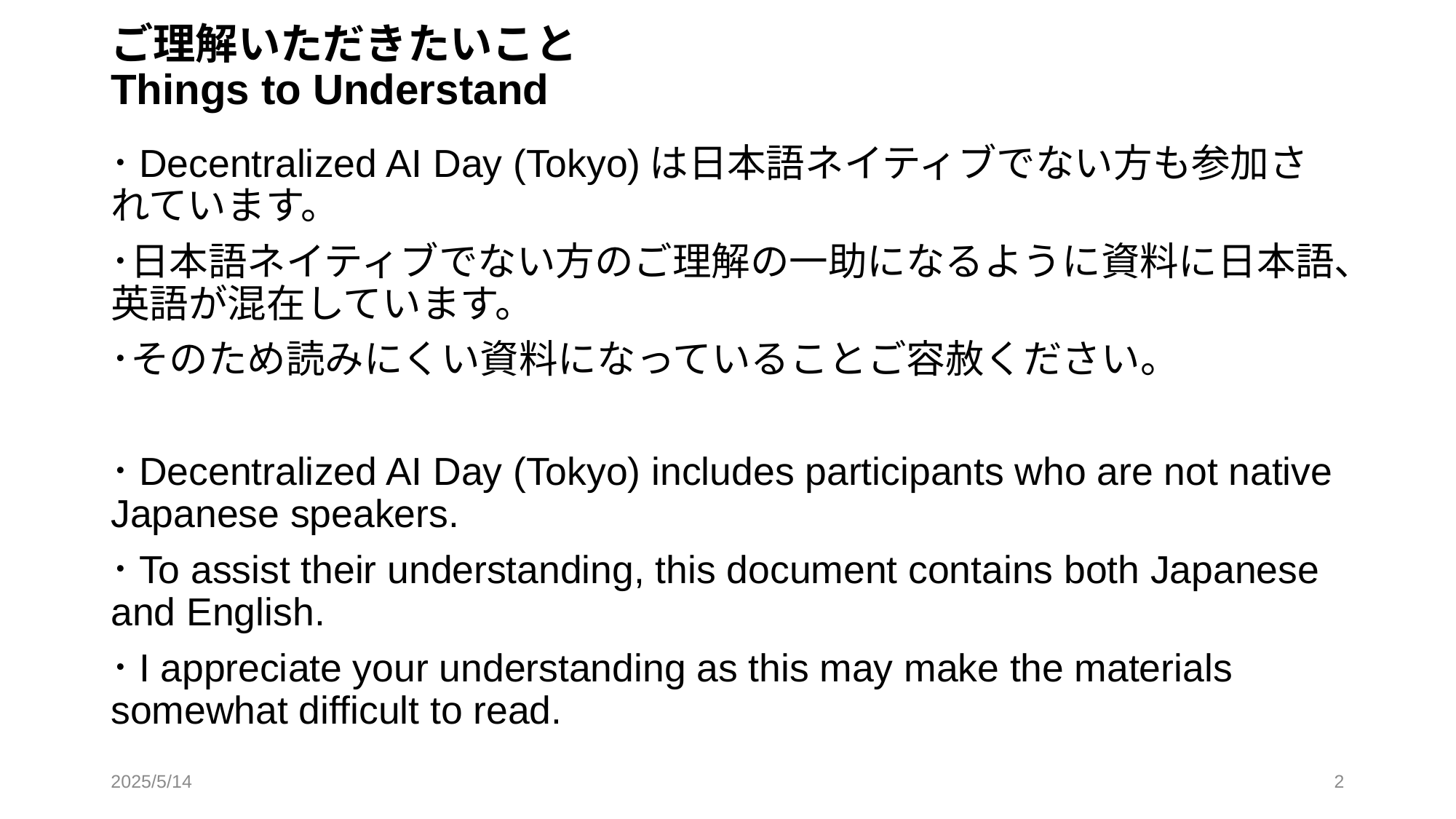

# ご理解いただきたいこと Things to Understand
･Decentralized AI Day (Tokyo)は日本語ネイティブでない方も参加されています。
･日本語ネイティブでない方のご理解の一助になるように資料に日本語、英語が混在しています。
･そのため読みにくい資料になっていることご容赦ください。

･Decentralized AI Day (Tokyo) includes participants who are not native Japanese speakers.
･To assist their understanding, this document contains both Japanese and English.
･I appreciate your understanding as this may make the materials somewhat difficult to read.
2025/5/14
2